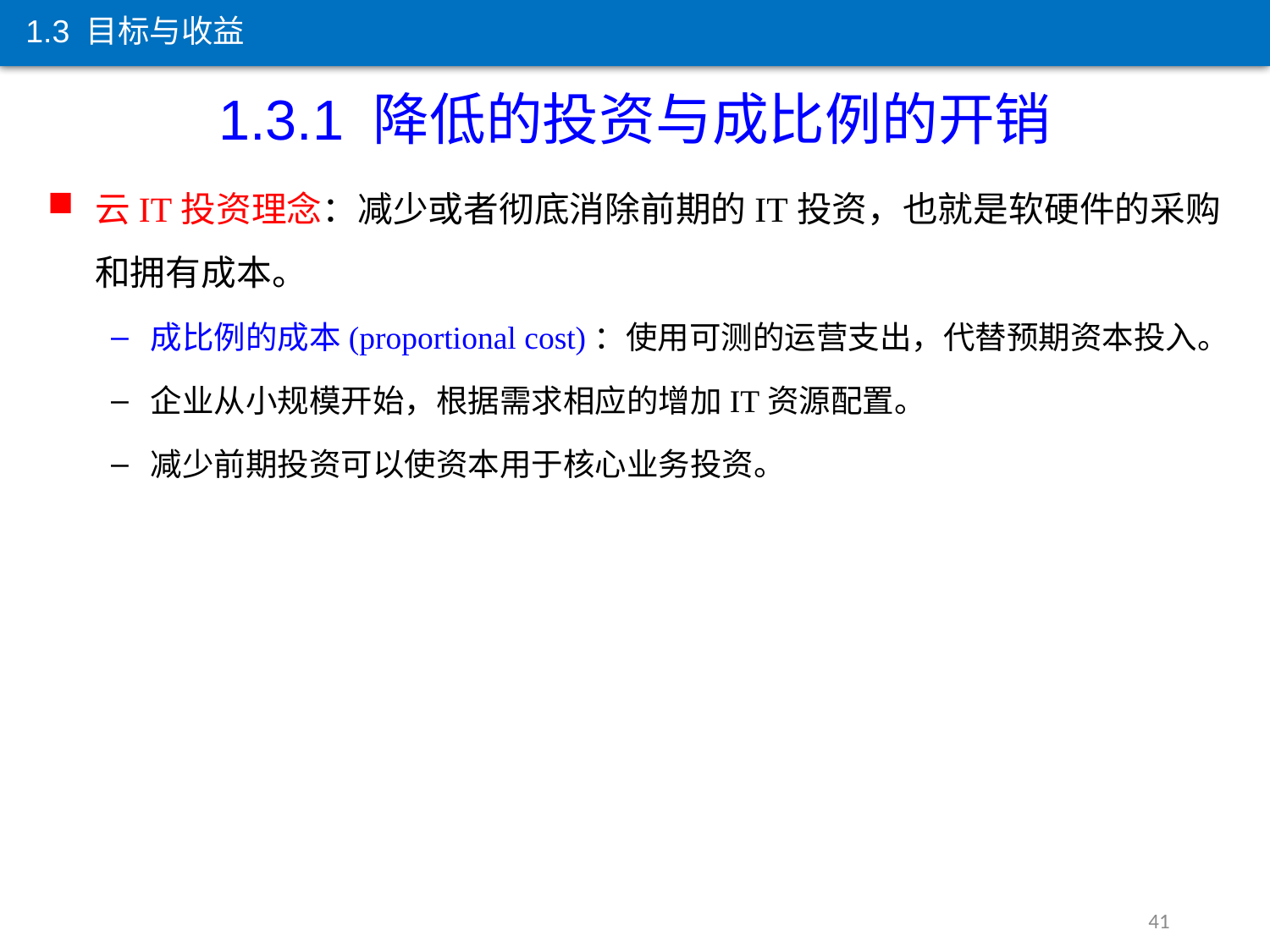

1.3 目标与收益
1.3.1 降低的投资与成比例的开销
云IT投资理念：减少或者彻底消除前期的IT投资，也就是软硬件的采购和拥有成本。
成比例的成本(proportional cost)：使用可测的运营支出，代替预期资本投入。
企业从小规模开始，根据需求相应的增加IT资源配置。
减少前期投资可以使资本用于核心业务投资。

41